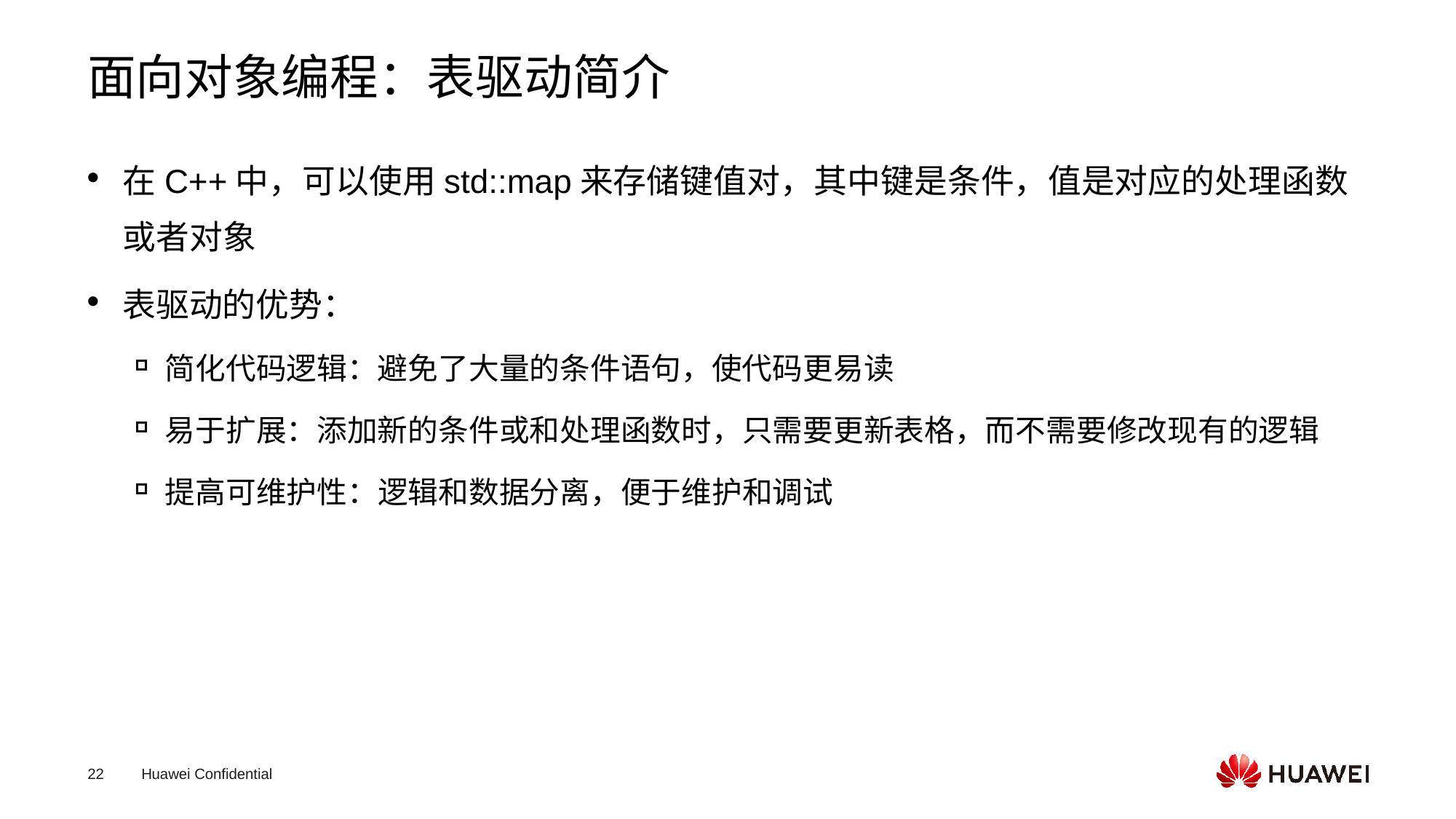

# 面向对象编程：表驱动简介
在C++中，可以使用std::map来存储键值对，其中键是条件，值是对应的处理函数或者对象
表驱动的优势：
简化代码逻辑：避免了大量的条件语句，使代码更易读
易于扩展：添加新的条件或和处理函数时，只需要更新表格，而不需要修改现有的逻辑
提高可维护性：逻辑和数据分离，便于维护和调试